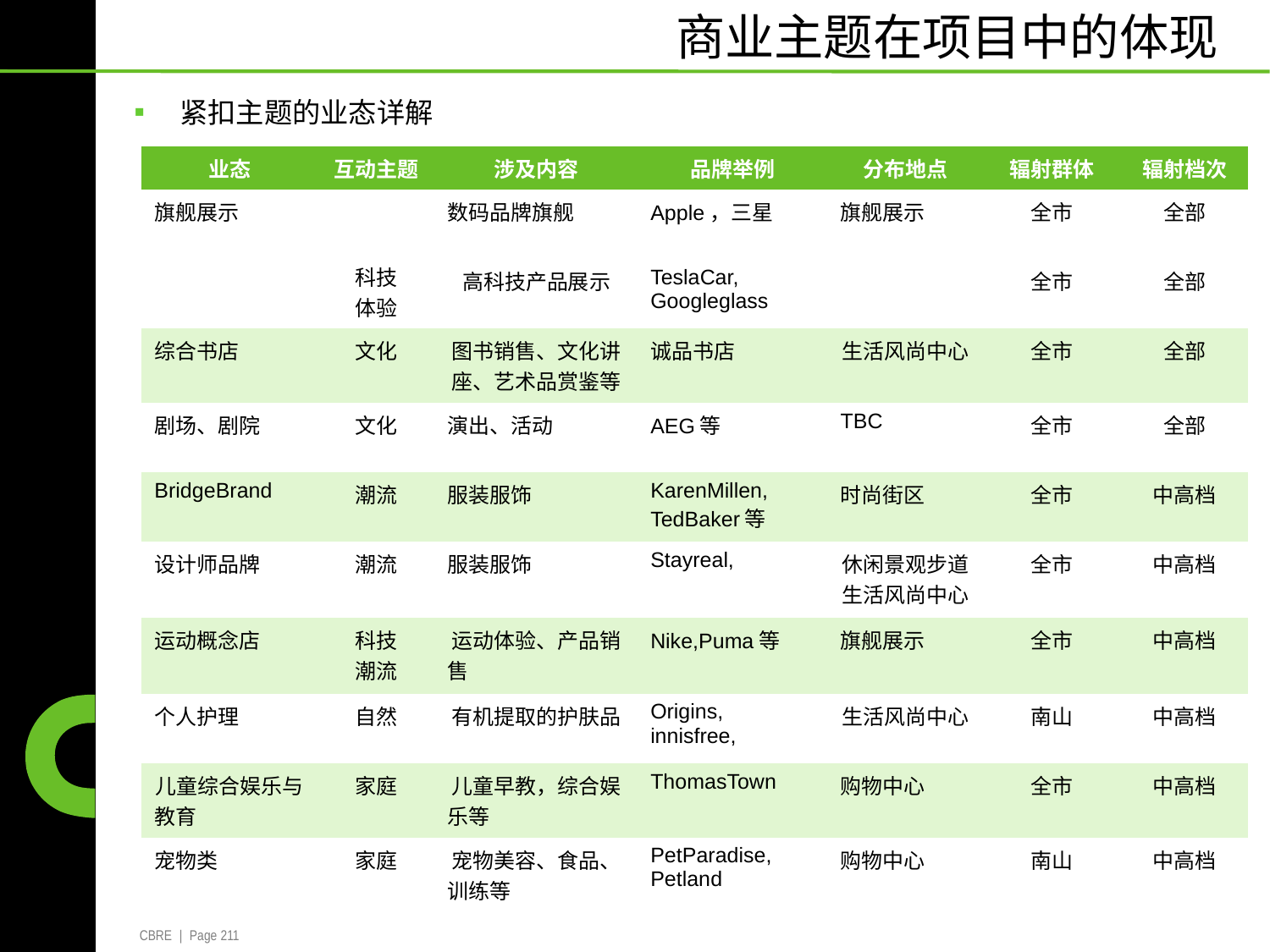

商业主题在项目中的体现

▪   紧扣主题的业态详解
| 业态 | 互动主题 | 涉及内容 | 品牌举例 | 分布地点 | 辐射群体 | 辐射档次 |
| --- | --- | --- | --- | --- | --- | --- |
| 旗舰展示 | 科技 体验 | 数码品牌旗舰 | Apple，三星 | 旗舰展示 | 全市 | 全部 |
|  |  | 高科技产品展示 | TeslaCar, Googleglass |  | 全市 | 全部 |
| 综合书店 | 文化 | 图书销售、文化讲 座、艺术品赏鉴等 | 诚品书店 | 生活风尚中心 | 全市 | 全部 |
| 剧场、剧院 | 文化 | 演出、活动 | AEG等 | TBC | 全市 | 全部 |
| BridgeBrand | 潮流 | 服装服饰 | KarenMillen, TedBaker等 | 时尚街区 | 全市 | 中高档 |
| 设计师品牌 | 潮流 | 服装服饰 | Stayreal, | 休闲景观步道 生活风尚中心 | 全市 | 中高档 |
| 运动概念店 | 科技 潮流 | 运动体验、产品销 售 | Nike,Puma等 | 旗舰展示 | 全市 | 中高档 |
| 个人护理 | 自然 | 有机提取的护肤品 | Origins, innisfree, | 生活风尚中心 | 南山 | 中高档 |
| 儿童综合娱乐与 教育 | 家庭 | 儿童早教，综合娱 乐等 | ThomasTown | 购物中心 | 全市 | 中高档 |
| 宠物类 | 家庭 | 宠物美容、食品、 训练等 | PetParadise, Petland | 购物中心 | 南山 | 中高档 |

CBRE  |  Page 211